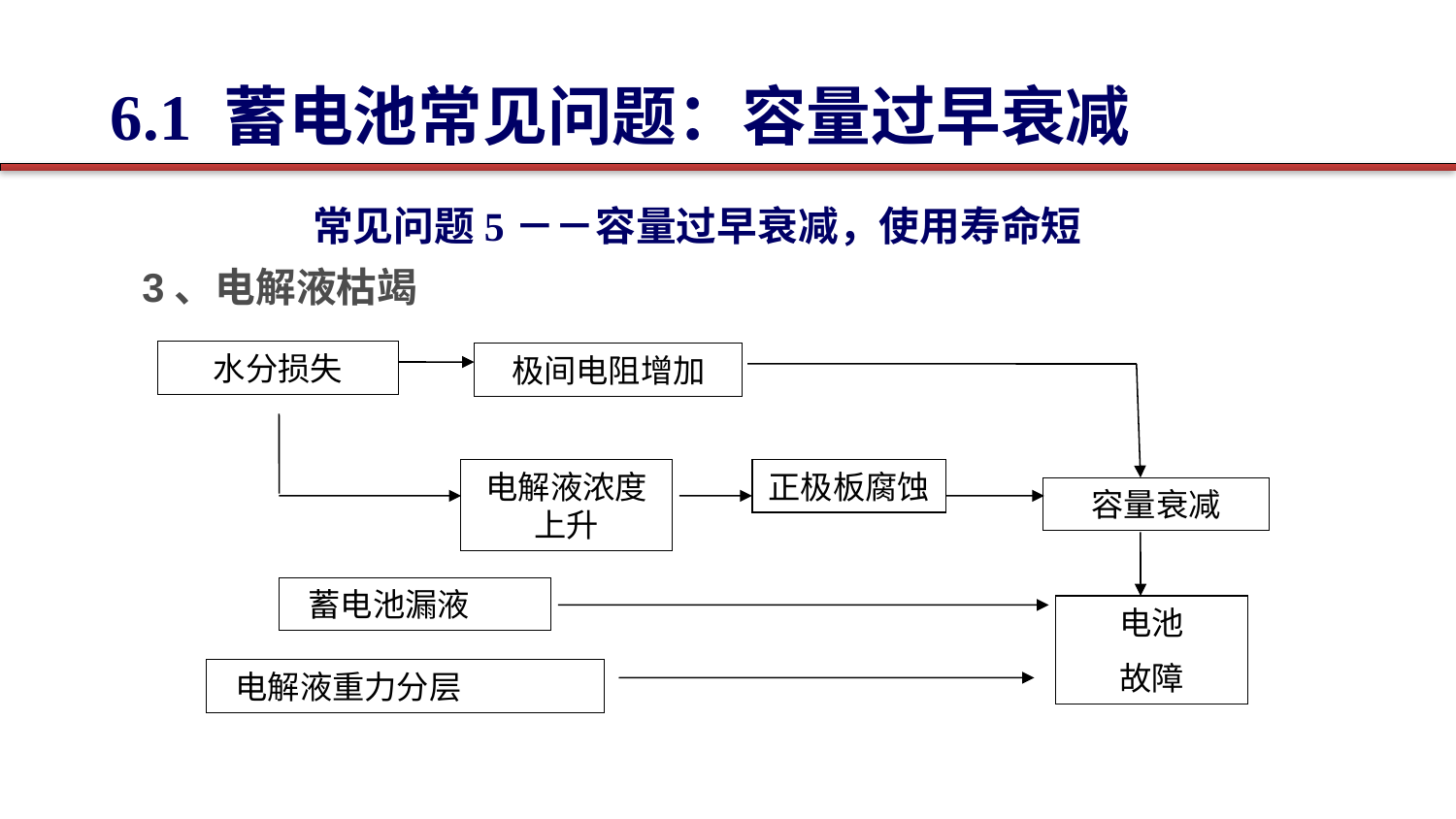

6.1 蓄电池常见问题：容量过早衰减

常见问题5－－容量过早衰减，使用寿命短
3、电解液枯竭
水分损失
极间电阻增加

电解液浓度上升
正极板腐蚀
容量衰减

 蓄电池漏液
电池
故障

 电解液重力分层